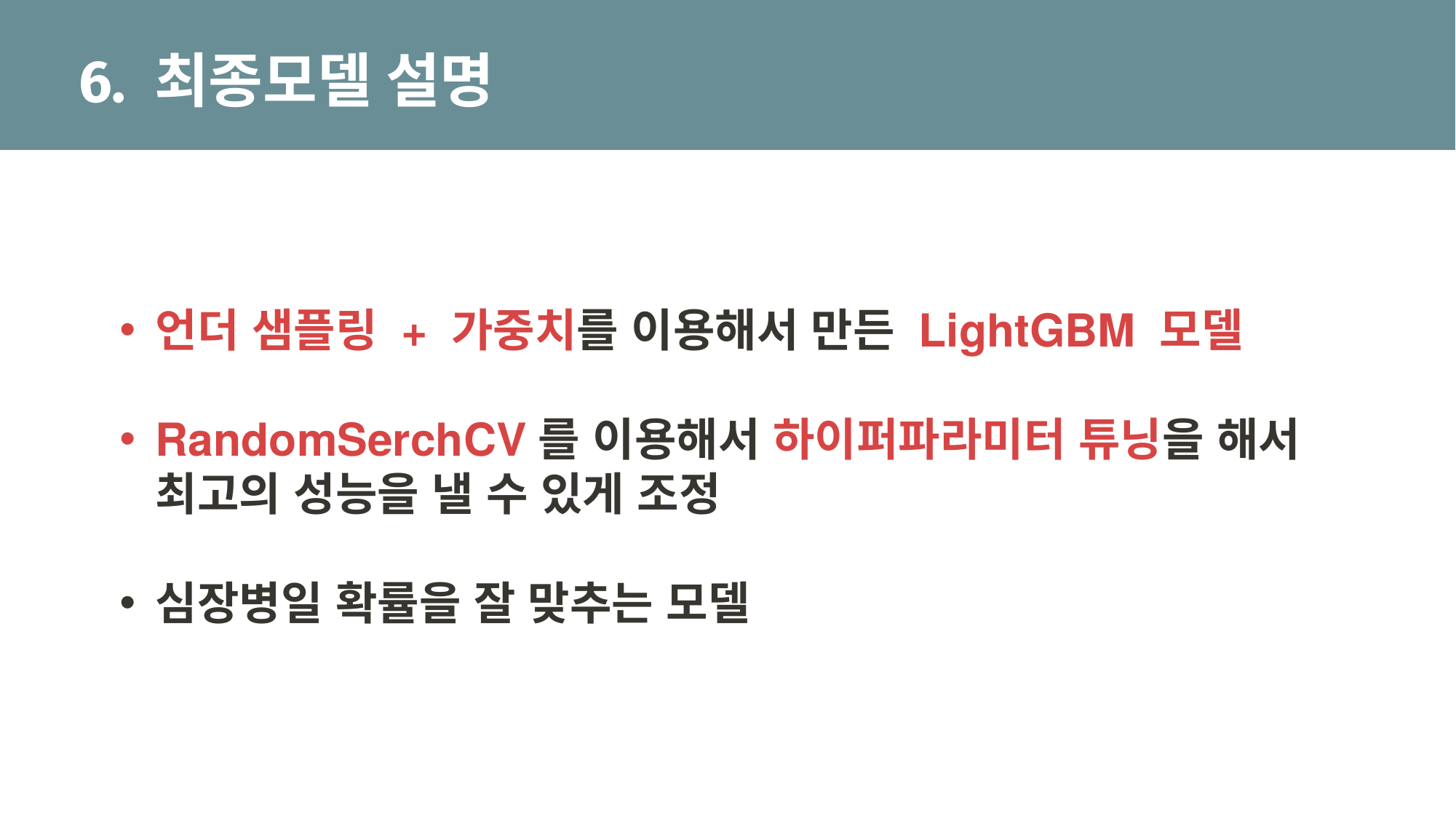

# 6. 최종모델 설명
언더 샘플링 + 가중치를 이용해서 만든 LightGBM 모델

RandomSerchCV를 이용해서 하이퍼파라미터 튜닝을 해서 최고의 성능을 낼 수 있게 조정

심장병일 확률을 잘 맞추는 모델